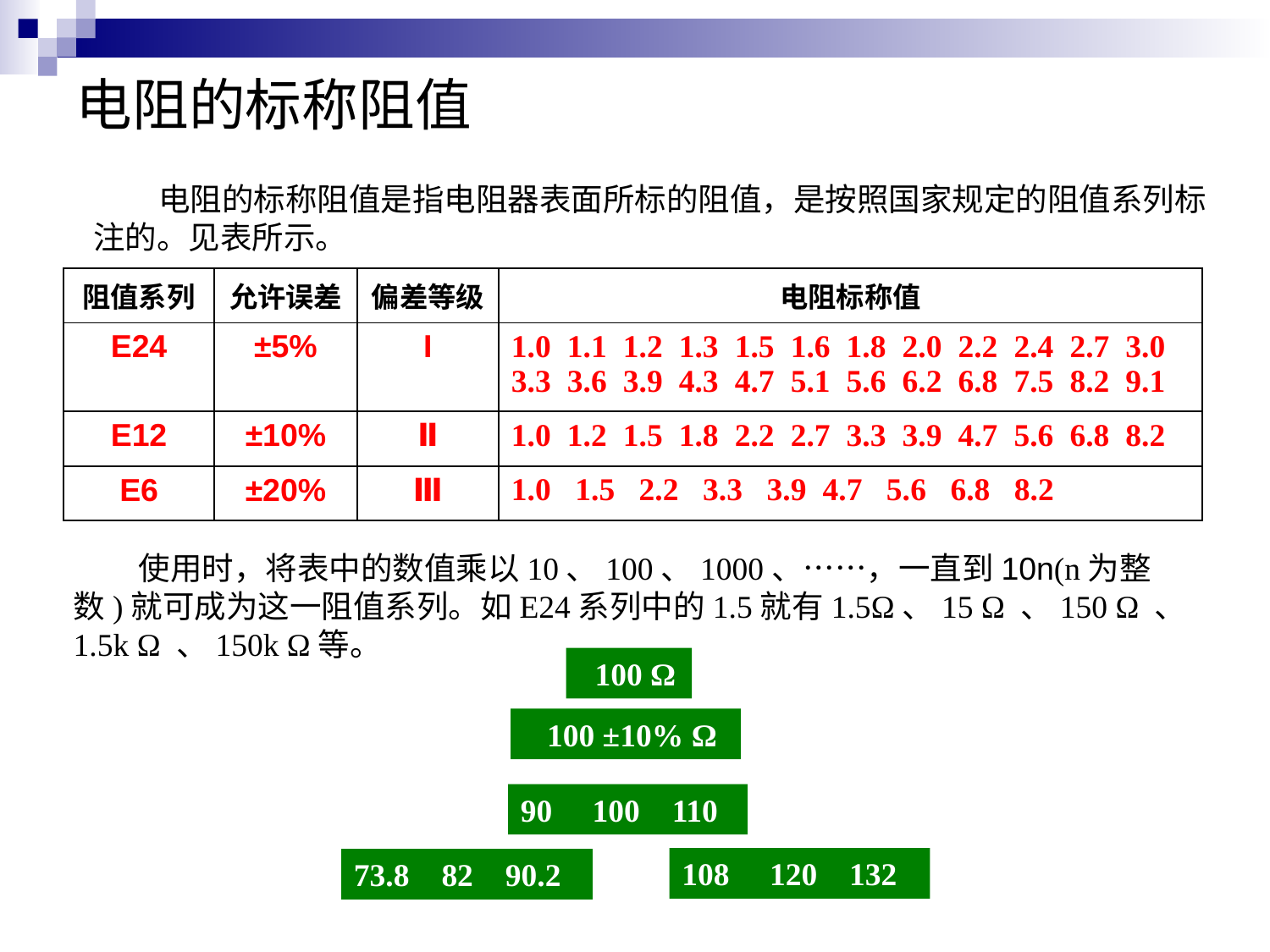

电阻的标称阻值

        电阻的标称阻值是指电阻器表面所标的阻值，是按照国家规定的阻值系列标注的。见表所示。
| 阻值系列 | 允许误差 | 偏差等级 | 电阻标称值 |
| --- | --- | --- | --- |
| E24 | ±5% | I | 1.0 1.1 1.2 1.3 1.5 1.6 1.8 2.0 2.2 2.4 2.7 3.0 3.3 3.6 3.9 4.3 4.7 5.1 5.6 6.2 6.8 7.5 8.2 9.1 |
| E12 | ±10% | Ⅱ | 1.0 1.2 1.5 1.8 2.2 2.7 3.3 3.9 4.7 5.6 6.8 8.2 |
| E6 | ±20% | Ⅲ | 1.0 1.5 2.2 3.3 3.9 4.7 5.6 6.8 8.2 |
        使用时，将表中的数值乘以10、100、1000、……，一直到10n(n为整数)就可成为这一阻值系列。如E24系列中的1.5就有1.5Ω、15 Ω 、150 Ω 、1.5k Ω 、150k Ω等。
100 Ω
100 ±10% Ω
90     100    110

108     120    132
73.8    82    90.2